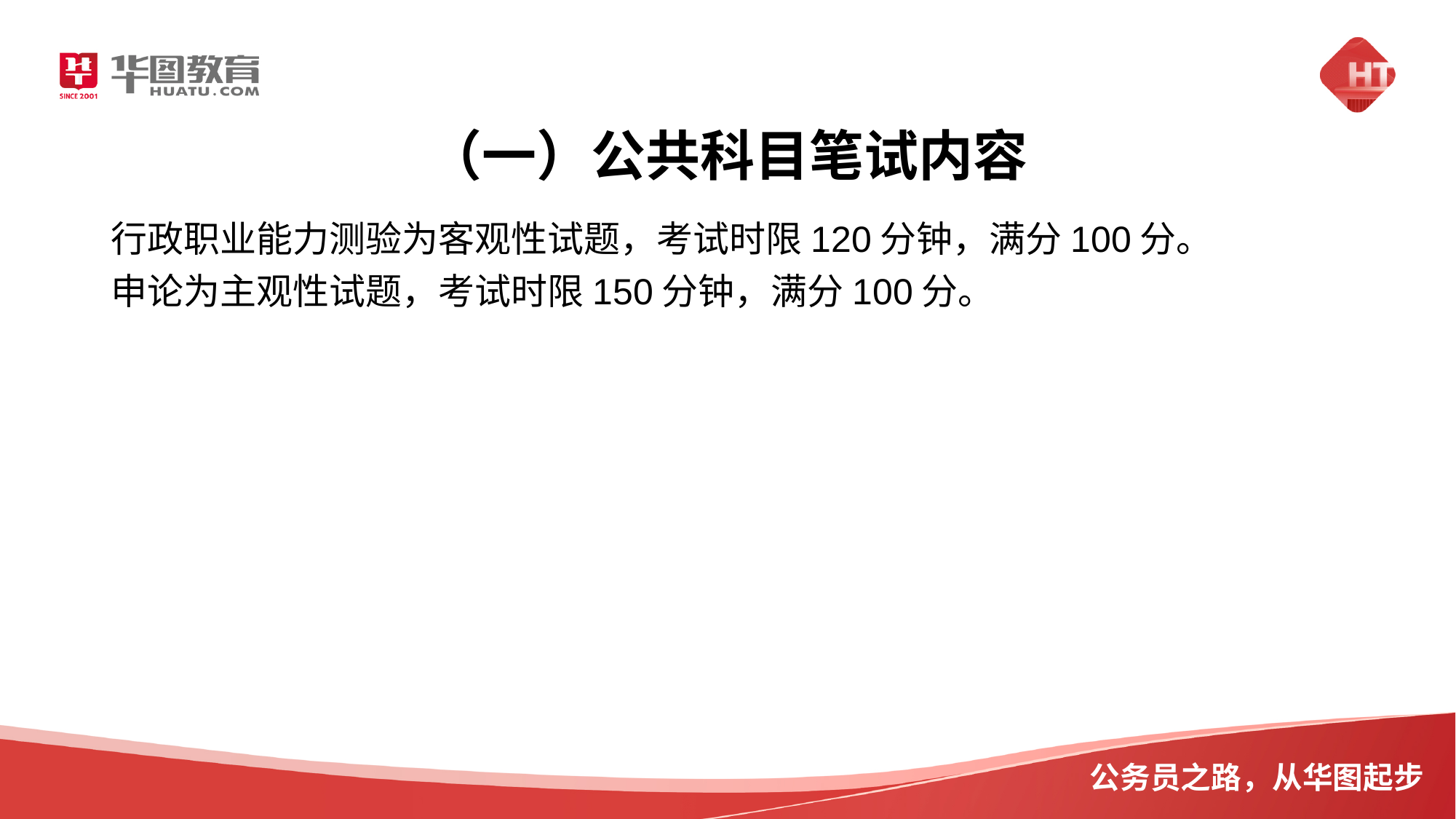

# （一）公共科目笔试内容
行政职业能力测验为客观性试题，考试时限120分钟，满分100分。
申论为主观性试题，考试时限150分钟，满分100分。